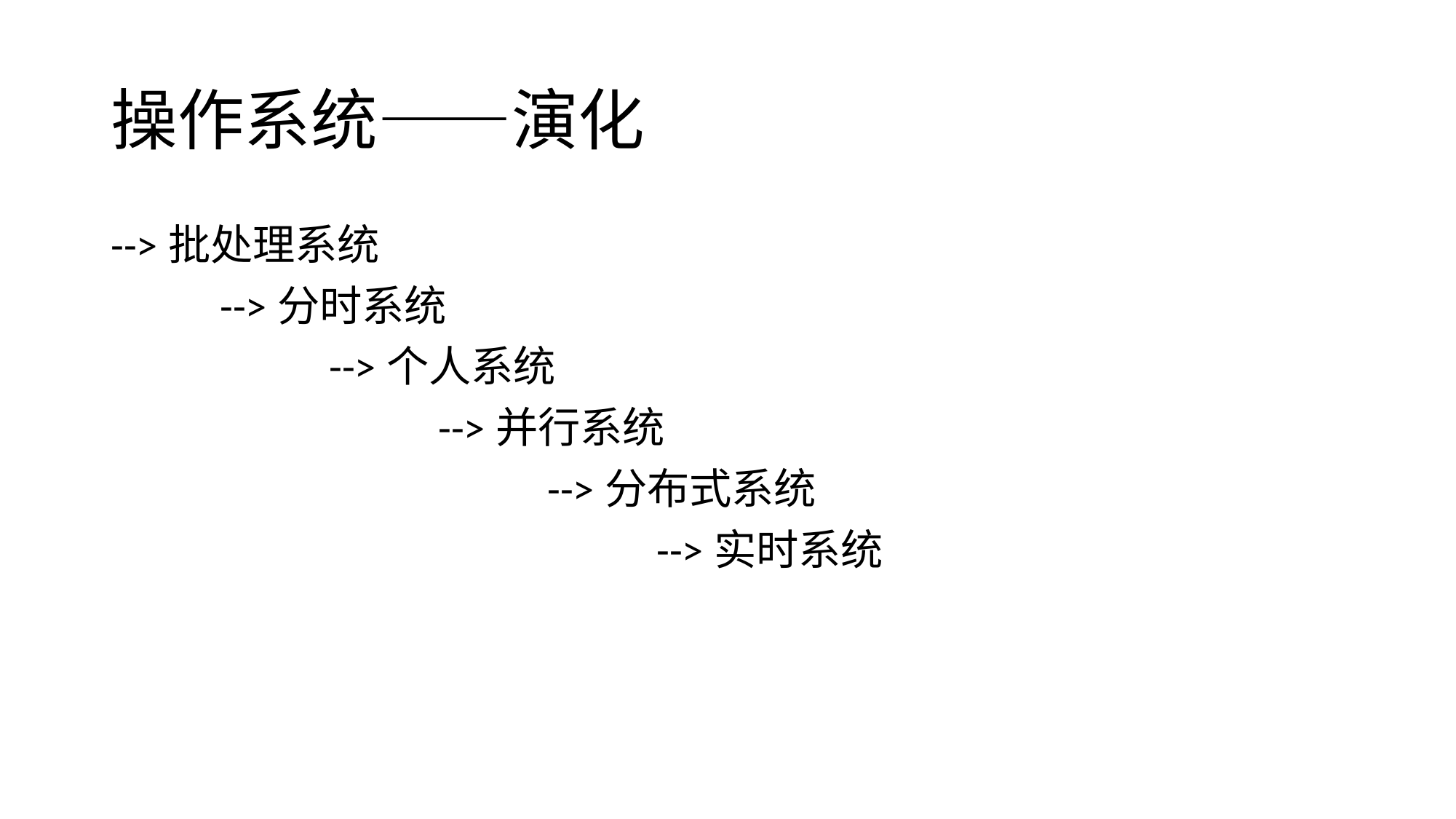

# 操作系统——演化
-->批处理系统
	-->分时系统
		-->个人系统
			-->并行系统
				-->分布式系统
					-->实时系统